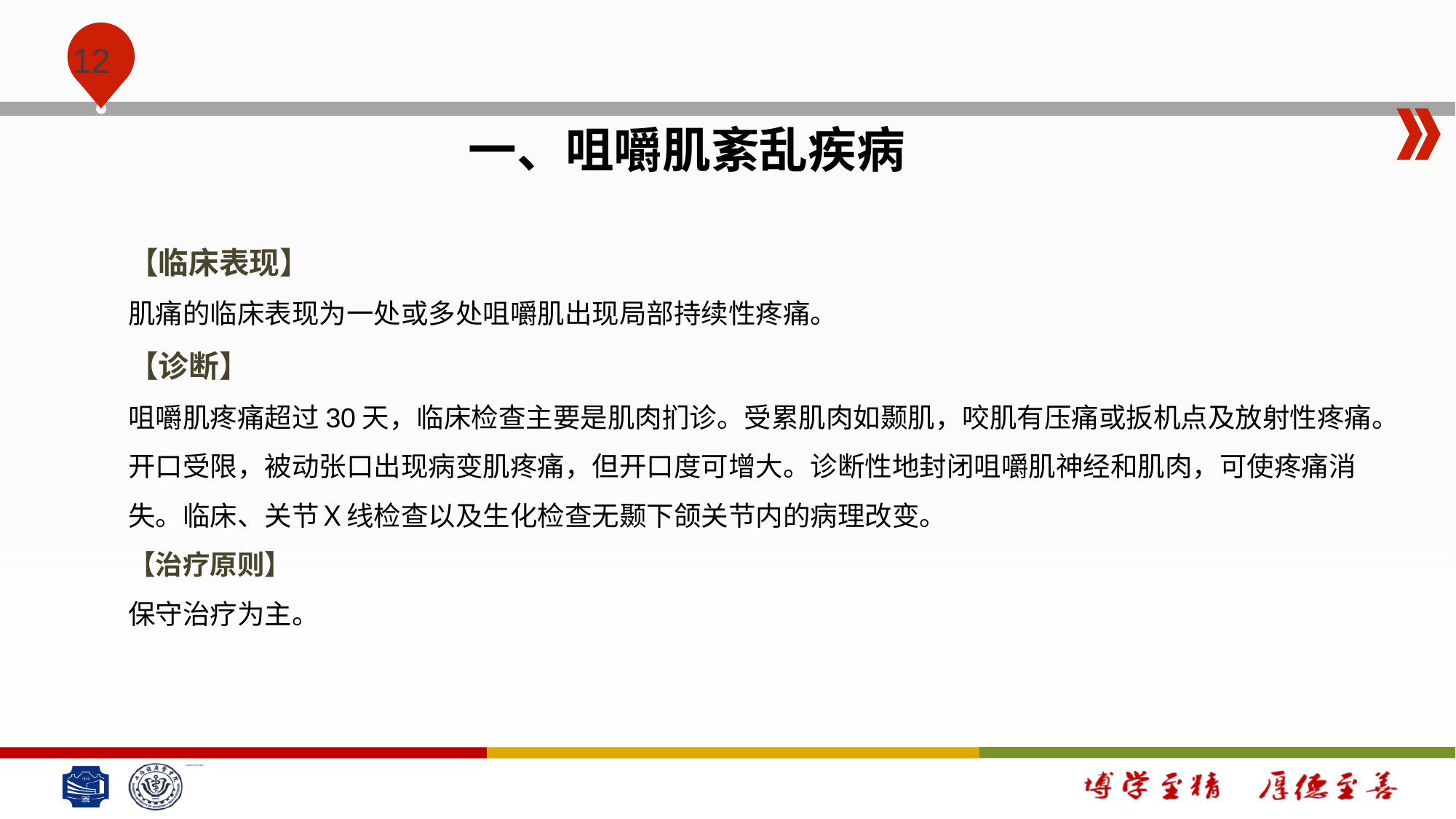

#
一、咀嚼肌紊乱疾病
【临床表现】
肌痛的临床表现为一处或多处咀嚼肌出现局部持续性疼痛。
【诊断】
咀嚼肌疼痛超过30天，临床检查主要是肌肉扪诊。受累肌肉如颞肌，咬肌有压痛或扳机点及放射性疼痛。开口受限，被动张口出现病变肌疼痛，但开口度可增大。诊断性地封闭咀嚼肌神经和肌肉，可使疼痛消失。临床、关节Ｘ线检查以及生化检查无颞下颌关节内的病理改变。
【治疗原则】
保守治疗为主。